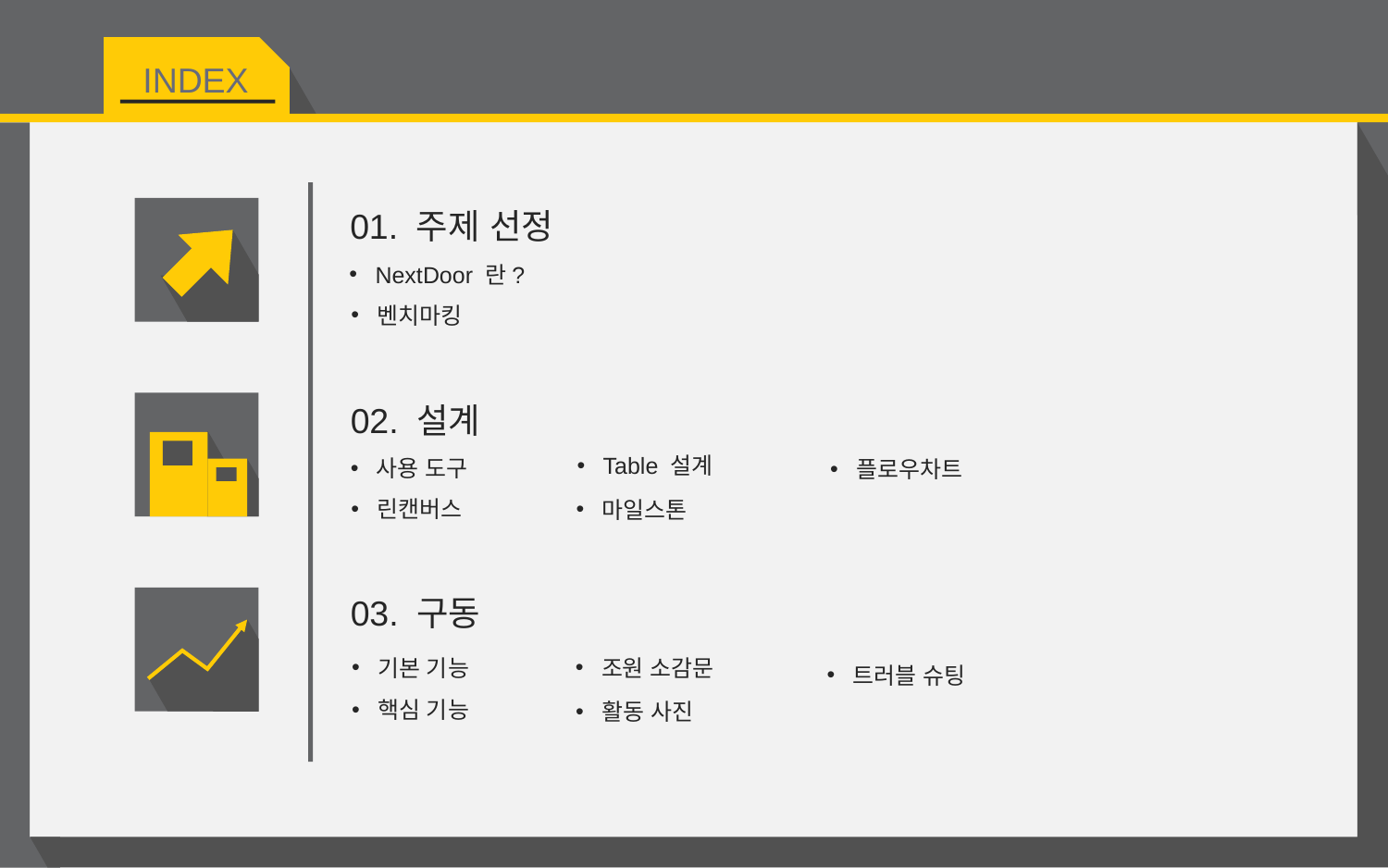

INDEX

01. 주제 선정

NextDoor 란?
벤치마킹
02. 설계

Table 설계
사용 도구
플로우차트

린캔버스
마일스톤
03. 구동

기본 기능
조원 소감문
트러블 슈팅
핵심 기능
활동 사진